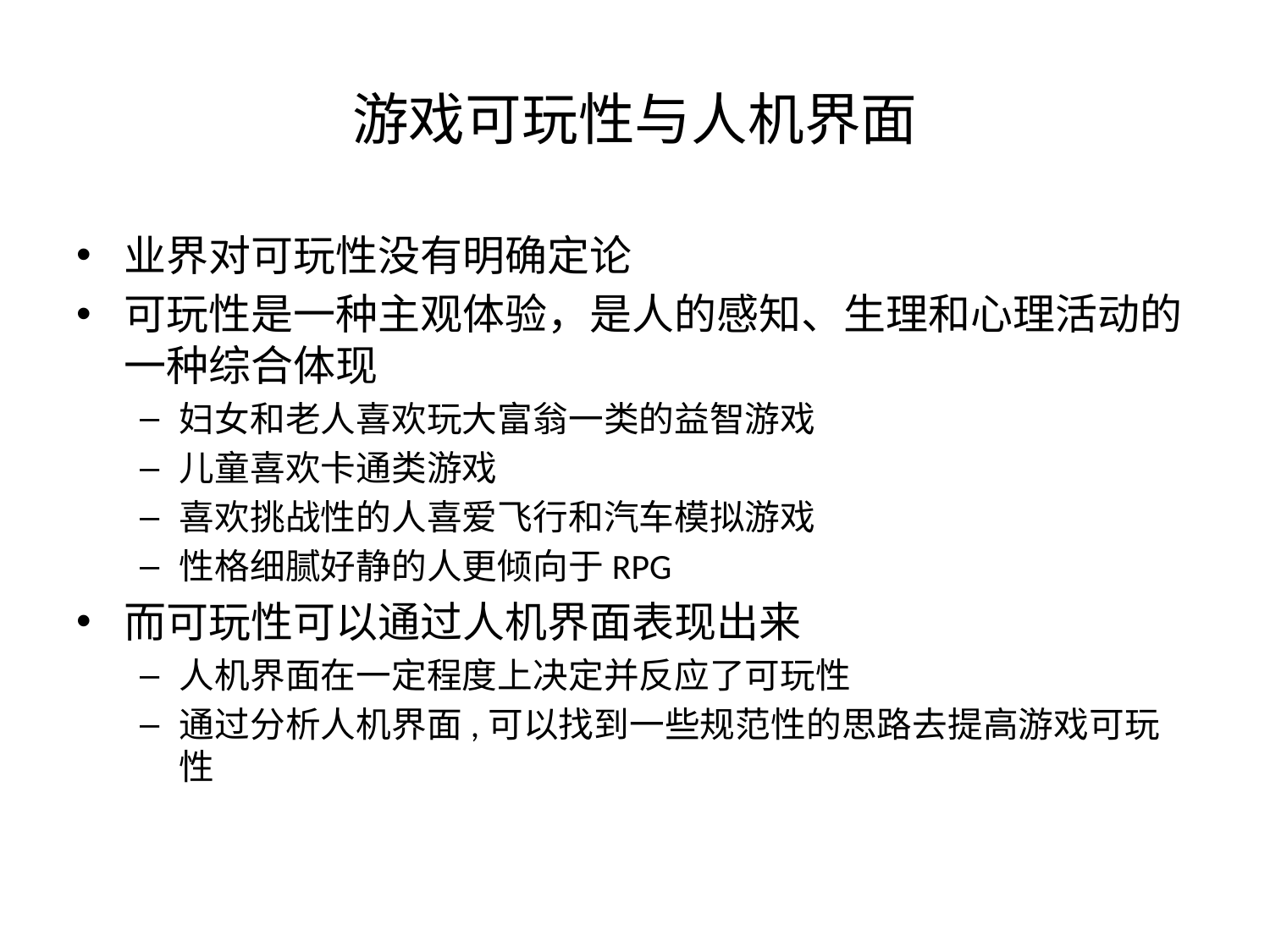

# 游戏可玩性与人机界面
业界对可玩性没有明确定论
可玩性是一种主观体验，是人的感知、生理和心理活动的一种综合体现
妇女和老人喜欢玩大富翁一类的益智游戏
儿童喜欢卡通类游戏
喜欢挑战性的人喜爱飞行和汽车模拟游戏
性格细腻好静的人更倾向于RPG
而可玩性可以通过人机界面表现出来
人机界面在一定程度上决定并反应了可玩性
通过分析人机界面,可以找到一些规范性的思路去提高游戏可玩性